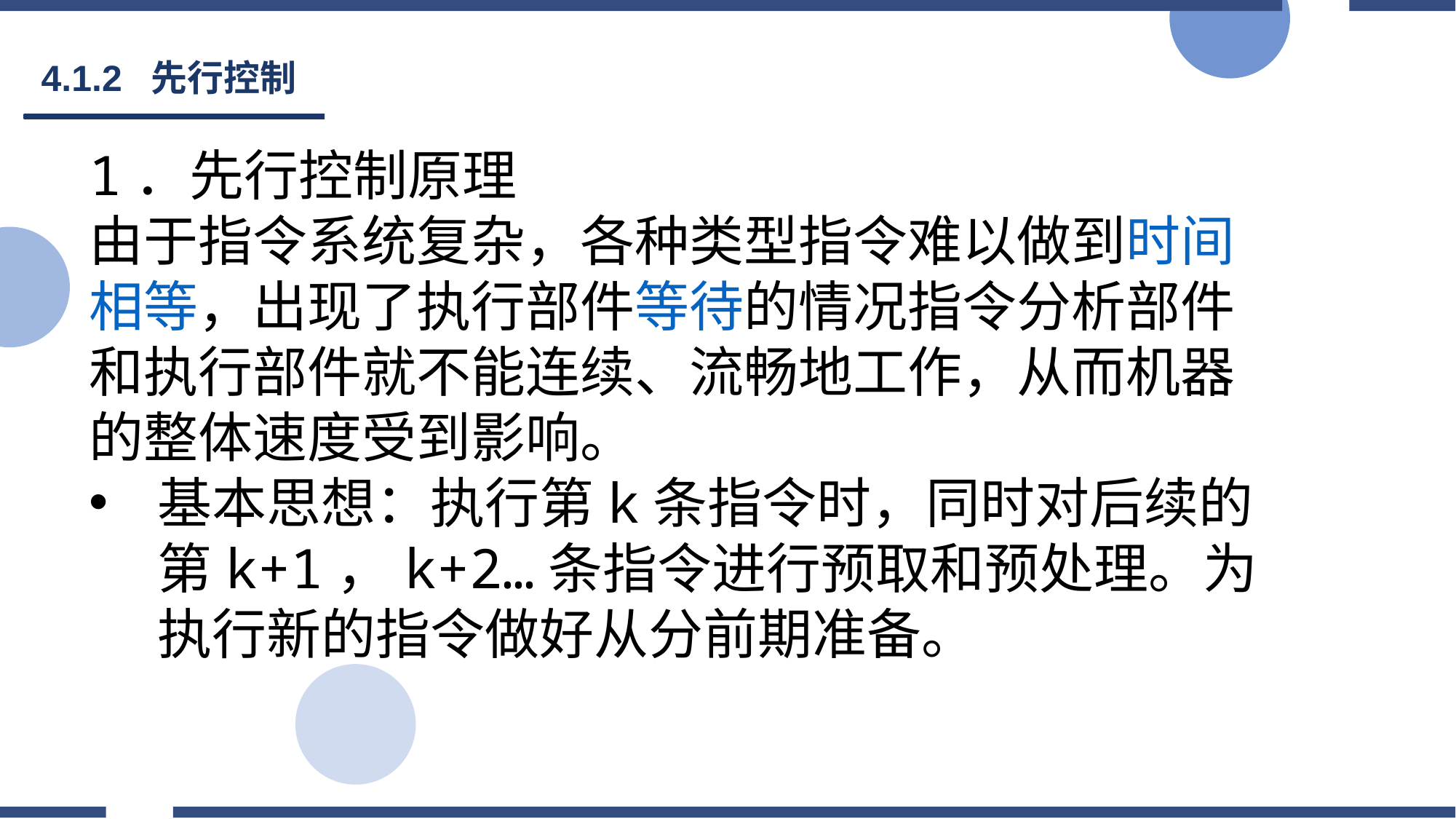

# 4.1.2  先行控制
1．先行控制原理
由于指令系统复杂，各种类型指令难以做到时间相等，出现了执行部件等待的情况指令分析部件和执行部件就不能连续、流畅地工作，从而机器的整体速度受到影响。
基本思想：执行第k条指令时，同时对后续的第k+1，k+2…条指令进行预取和预处理。为执行新的指令做好从分前期准备。